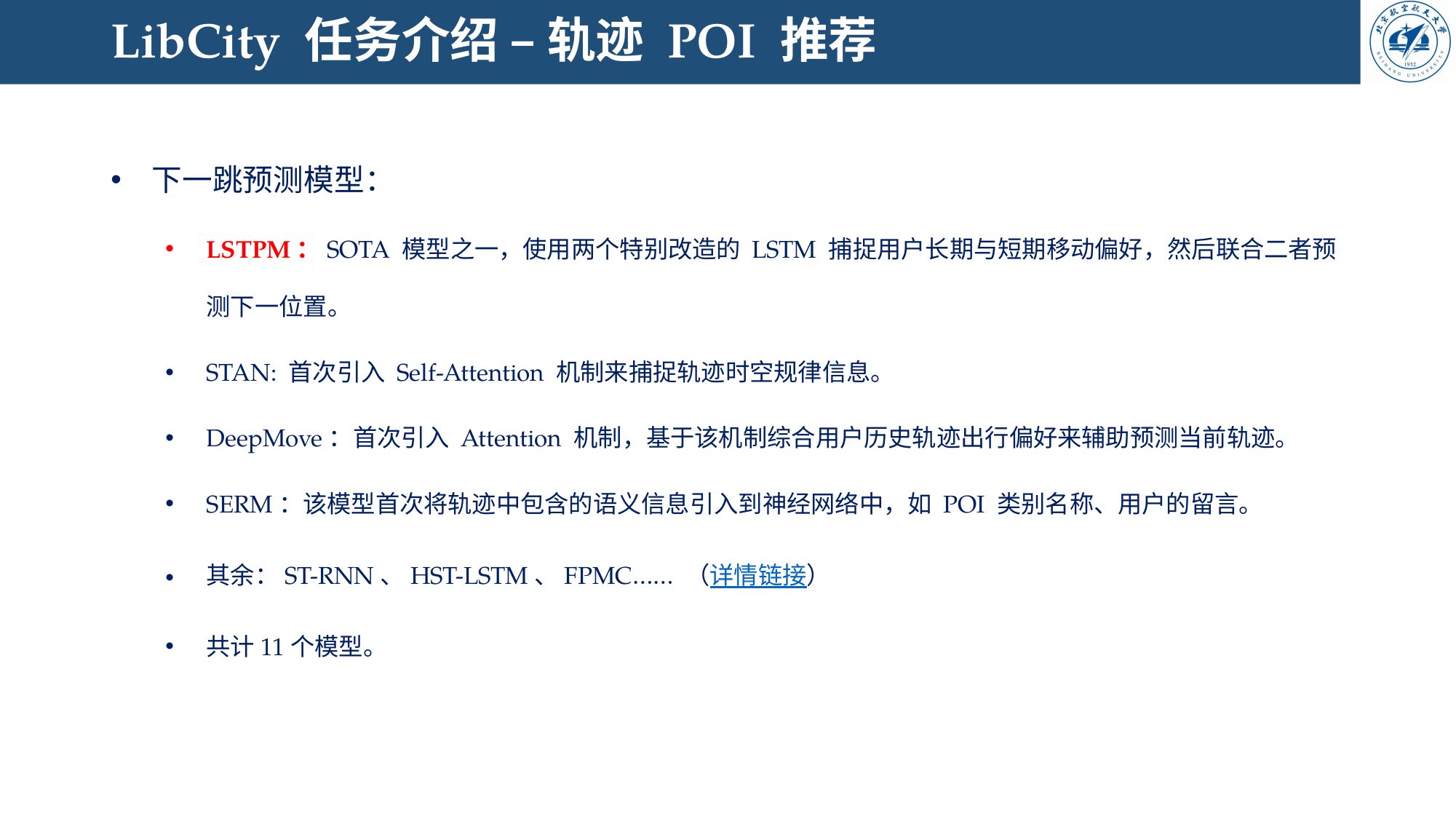

# LibCity 任务介绍 – 轨迹 POI 推荐
下一跳预测模型：
LSTPM：SOTA 模型之一，使用两个特别改造的 LSTM 捕捉用户长期与短期移动偏好，然后联合二者预测下一位置。
STAN: 首次引入 Self-Attention 机制来捕捉轨迹时空规律信息。
DeepMove：首次引入 Attention 机制，基于该机制综合用户历史轨迹出行偏好来辅助预测当前轨迹。
SERM：该模型首次将轨迹中包含的语义信息引入到神经网络中，如 POI 类别名称、用户的留言。
其余：ST-RNN、HST-LSTM、FPMC…… （详情链接）
共计11个模型。